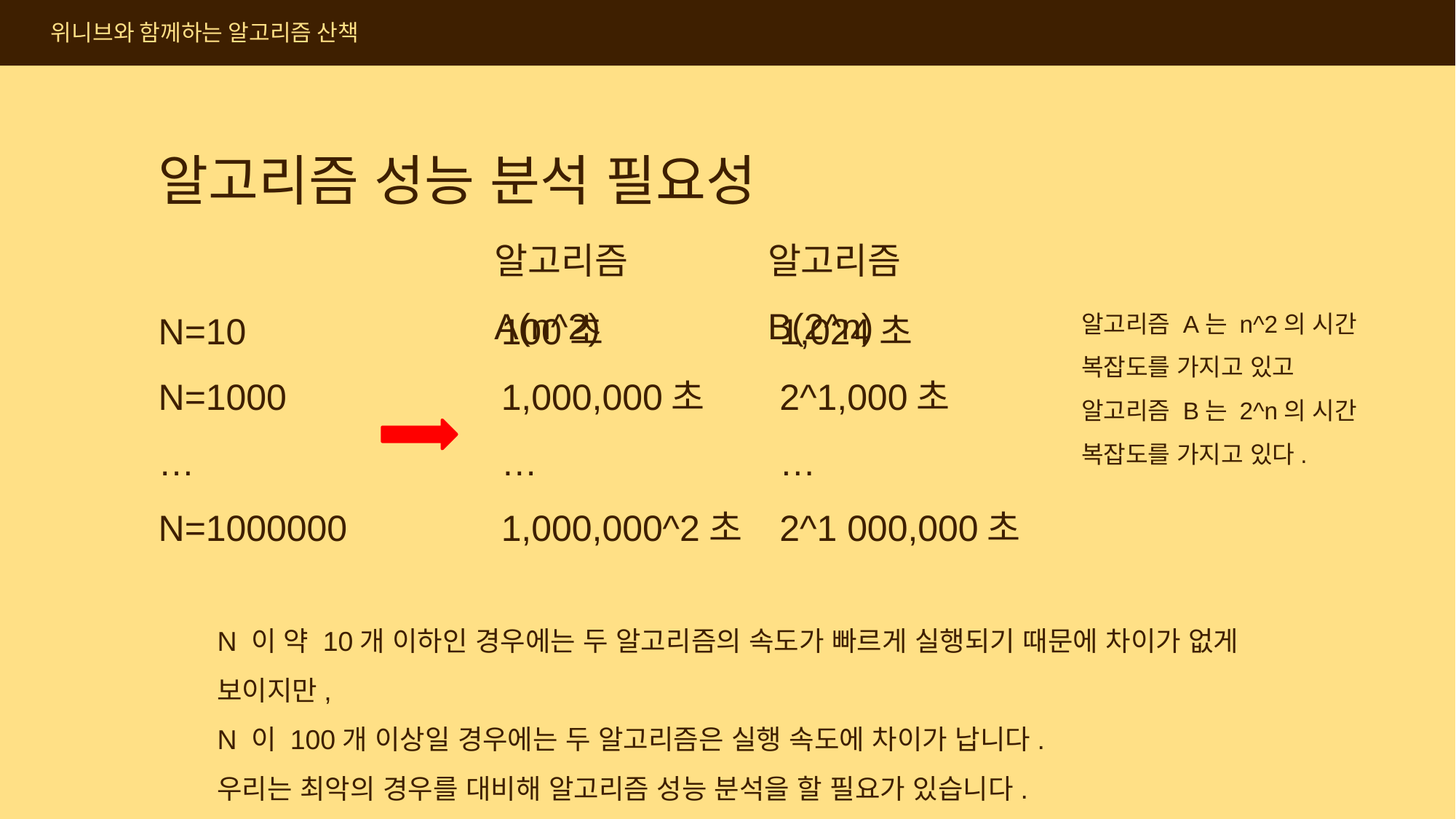

위니브와 함께하는 알고리즘 산책
알고리즘 성능 분석 필요성
알고리즘 B(2^n)
알고리즘 A(n^2)
N=10
N=1000
…
N=1000000
100초
1,000,000초
…
1,000,000^2초
1,024초
2^1,000초
…
2^1 000,000초

알고리즘 A는 n^2의 시간 복잡도를 가지고 있고
알고리즘 B는 2^n의 시간 복잡도를 가지고 있다.
N 이 약 10개 이하인 경우에는 두 알고리즘의 속도가 빠르게 실행되기 때문에 차이가 없게 보이지만,
N 이 100개 이상일 경우에는 두 알고리즘은 실행 속도에 차이가 납니다.
우리는 최악의 경우를 대비해 알고리즘 성능 분석을 할 필요가 있습니다.